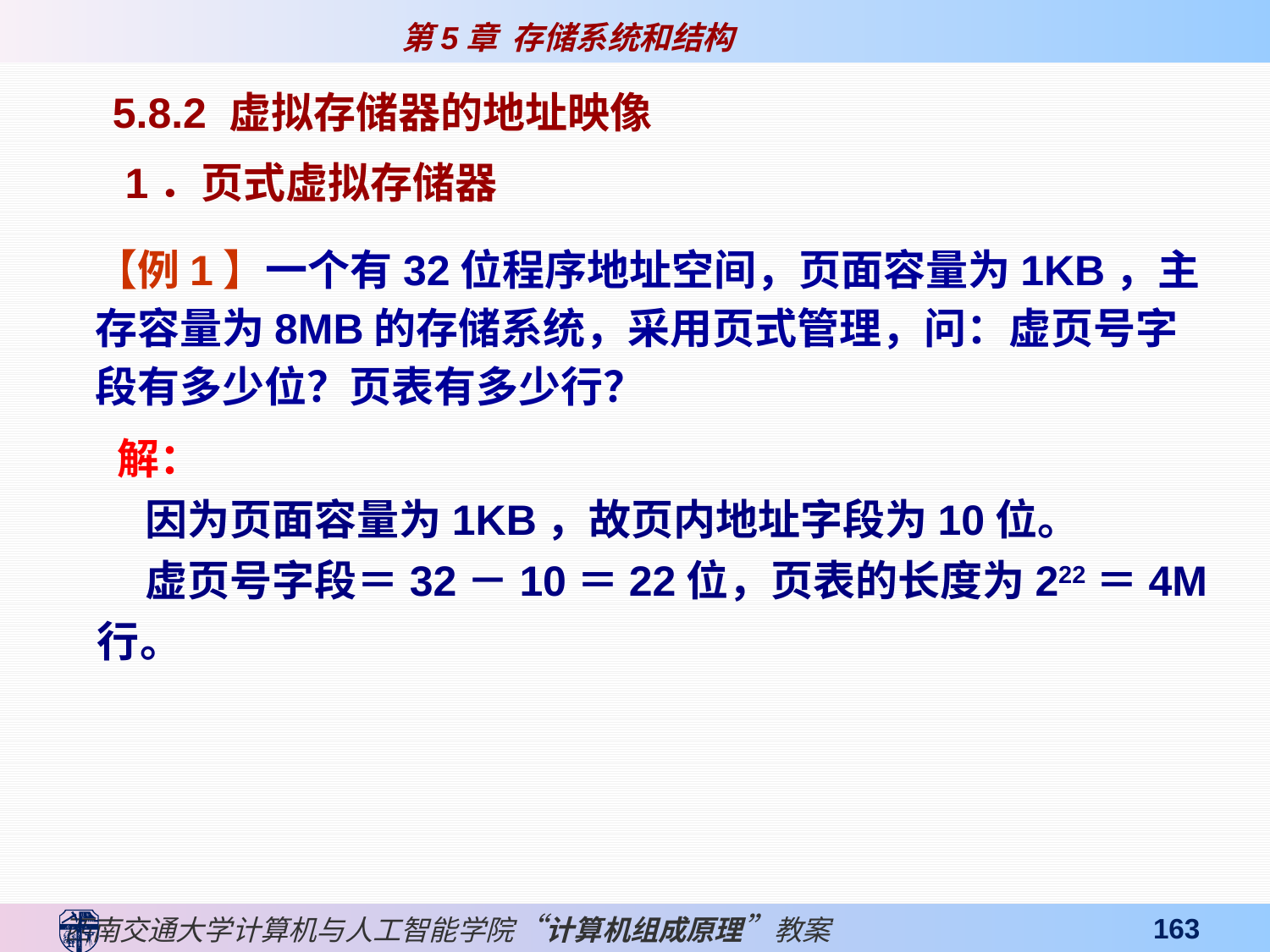

5.8.2 虚拟存储器的地址映像
    1．页式虚拟存储器
【例1】一个有32位程序地址空间，页面容量为1KB，主存容量为8MB的存储系统，采用页式管理，问：虚页号字段有多少位？页表有多少行？
 解：
    因为页面容量为1KB，故页内地址字段为10位。
    虚页号字段＝32－10＝22位，页表的长度为222＝4M行。